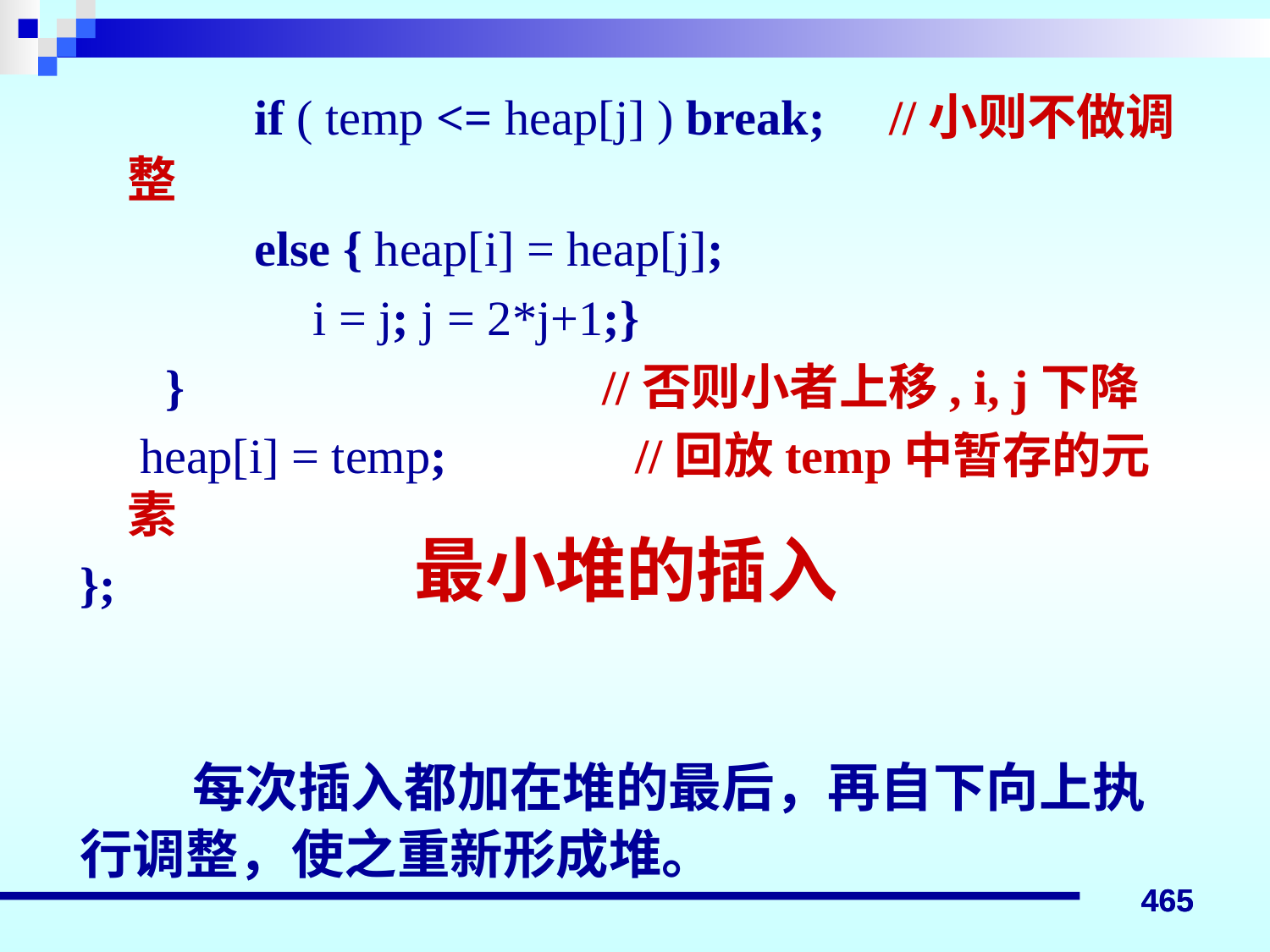

if ( temp <= heap[j] ) break;	//小则不做调整
		else { heap[i] = heap[j];
                   i = j; j = 2*j+1;}
       }                                  //否则小者上移, i, j下降
	 heap[i] = temp;	      	//回放temp中暂存的元素
};

每次插入都加在堆的最后，再自下向上执行调整，使之重新形成堆。
# 最小堆的插入
465
465